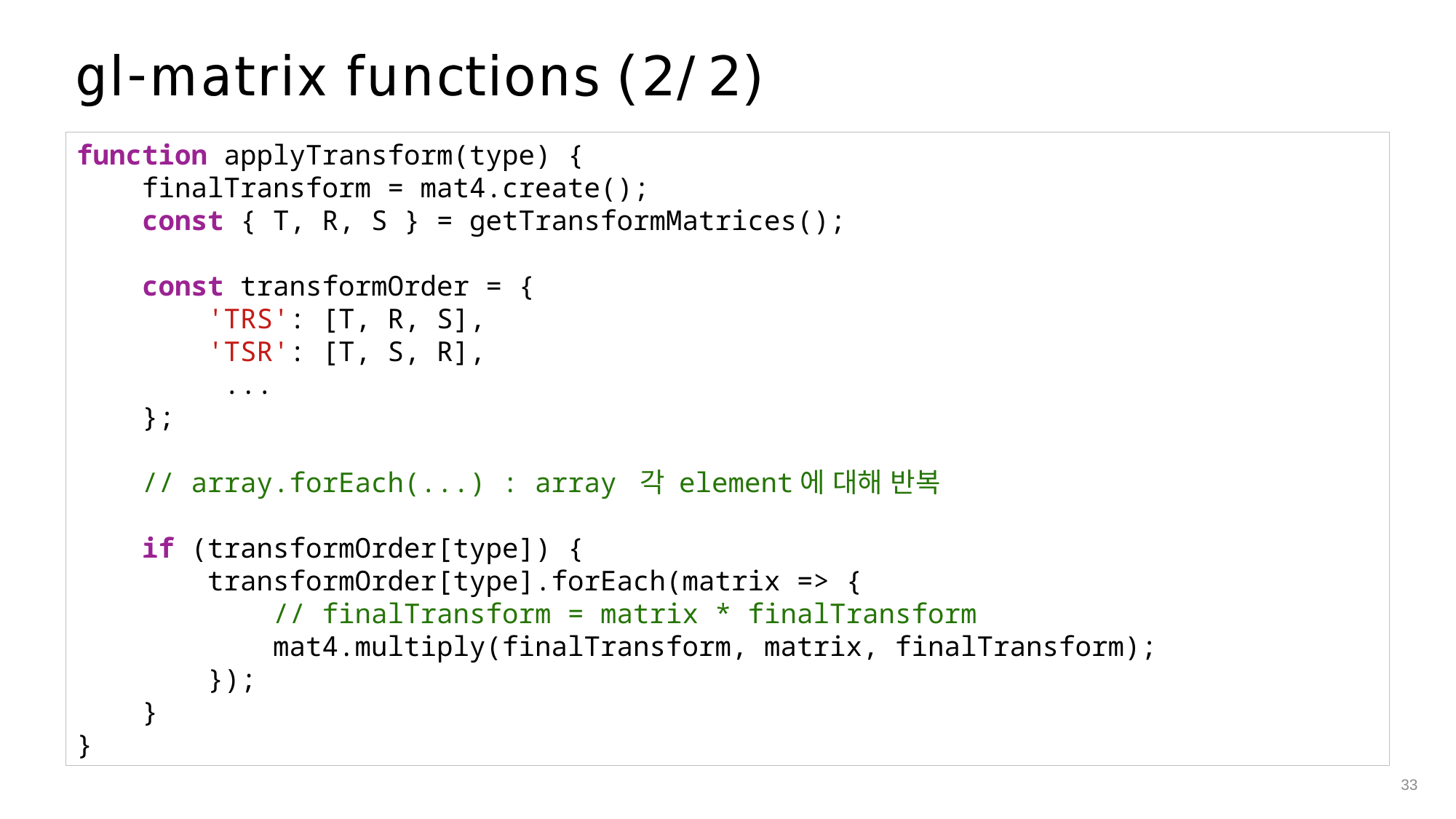

# gl-matrix functions (2/2)
function applyTransform(type) {
    finalTransform = mat4.create();
    const { T, R, S } = getTransformMatrices();

    const transformOrder = {
        'TRS': [T, R, S],
        'TSR': [T, S, R],
         ...
    };
    // array.forEach(...) : array 각 element에 대해 반복

    if (transformOrder[type]) {
        transformOrder[type].forEach(matrix => {
            // finalTransform = matrix * finalTransform
            mat4.multiply(finalTransform, matrix, finalTransform);
        });
    }
}
33